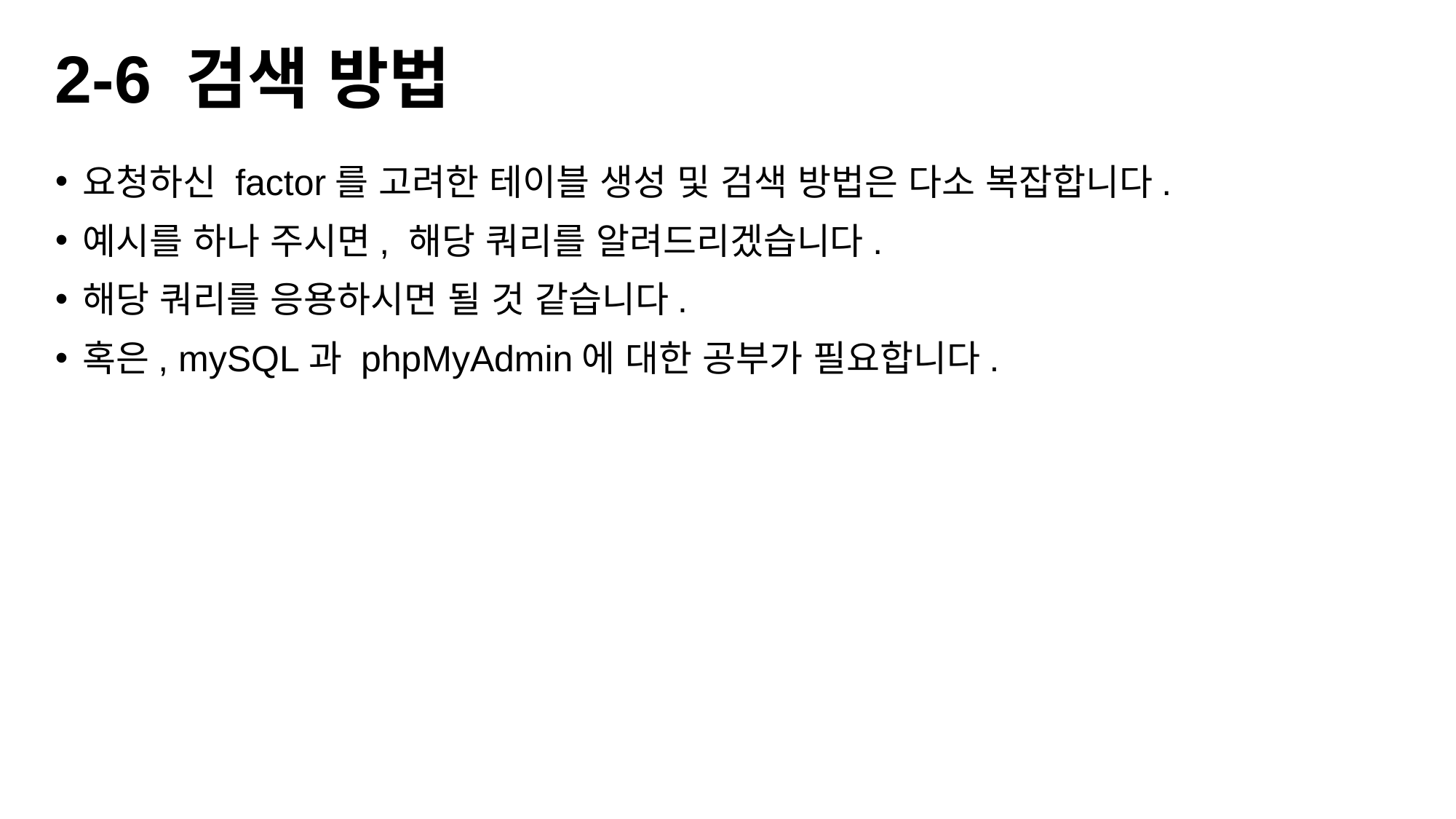

# 2-6 검색 방법
요청하신 factor를 고려한 테이블 생성 및 검색 방법은 다소 복잡합니다.
예시를 하나 주시면, 해당 쿼리를 알려드리겠습니다.
해당 쿼리를 응용하시면 될 것 같습니다.
혹은, mySQL과 phpMyAdmin에 대한 공부가 필요합니다.